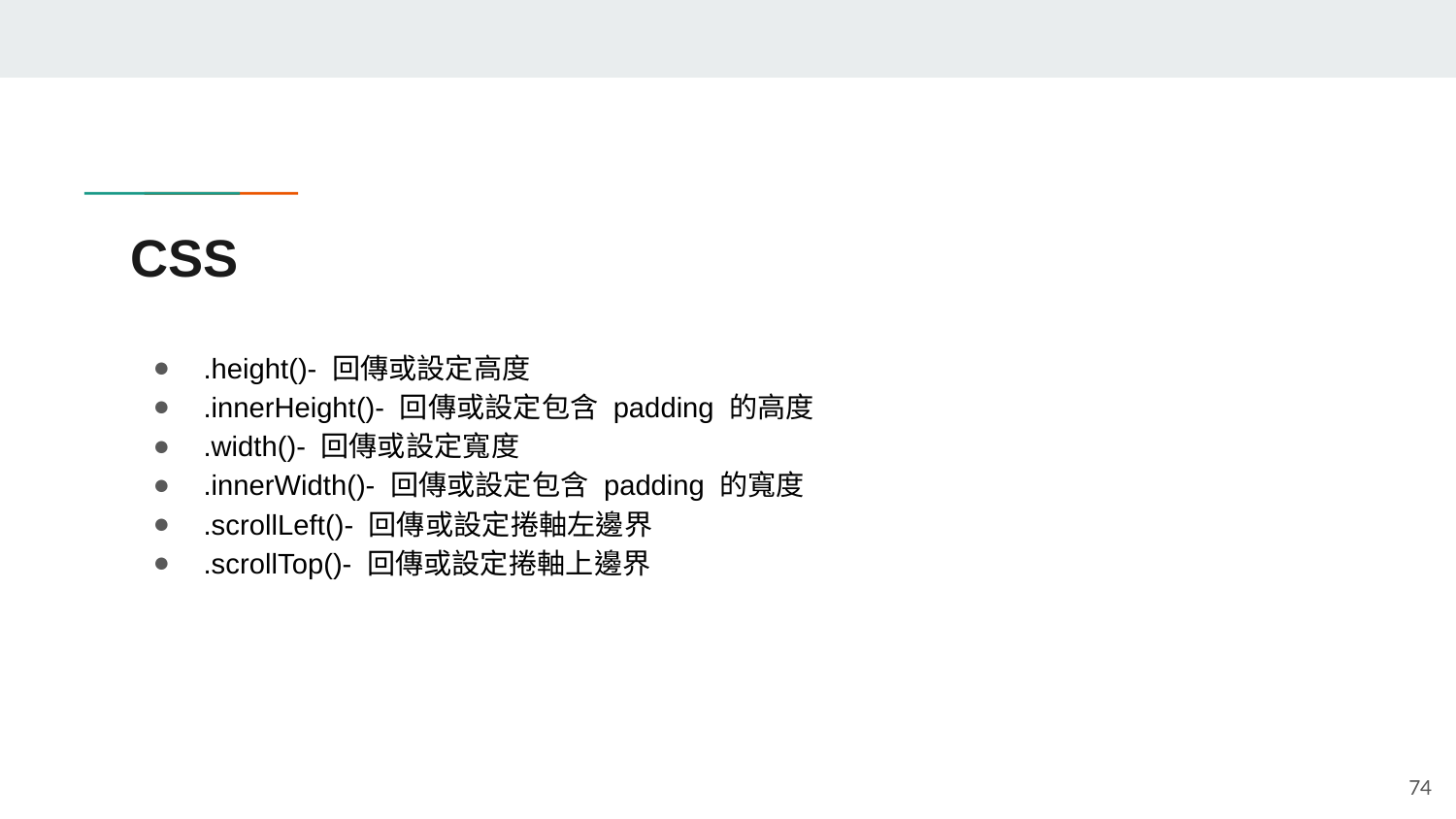

# CSS
.height()- 回傳或設定高度
.innerHeight()- 回傳或設定包含 padding 的高度
.width()- 回傳或設定寬度
.innerWidth()- 回傳或設定包含 padding 的寬度
.scrollLeft()- 回傳或設定捲軸左邊界
.scrollTop()- 回傳或設定捲軸上邊界
74